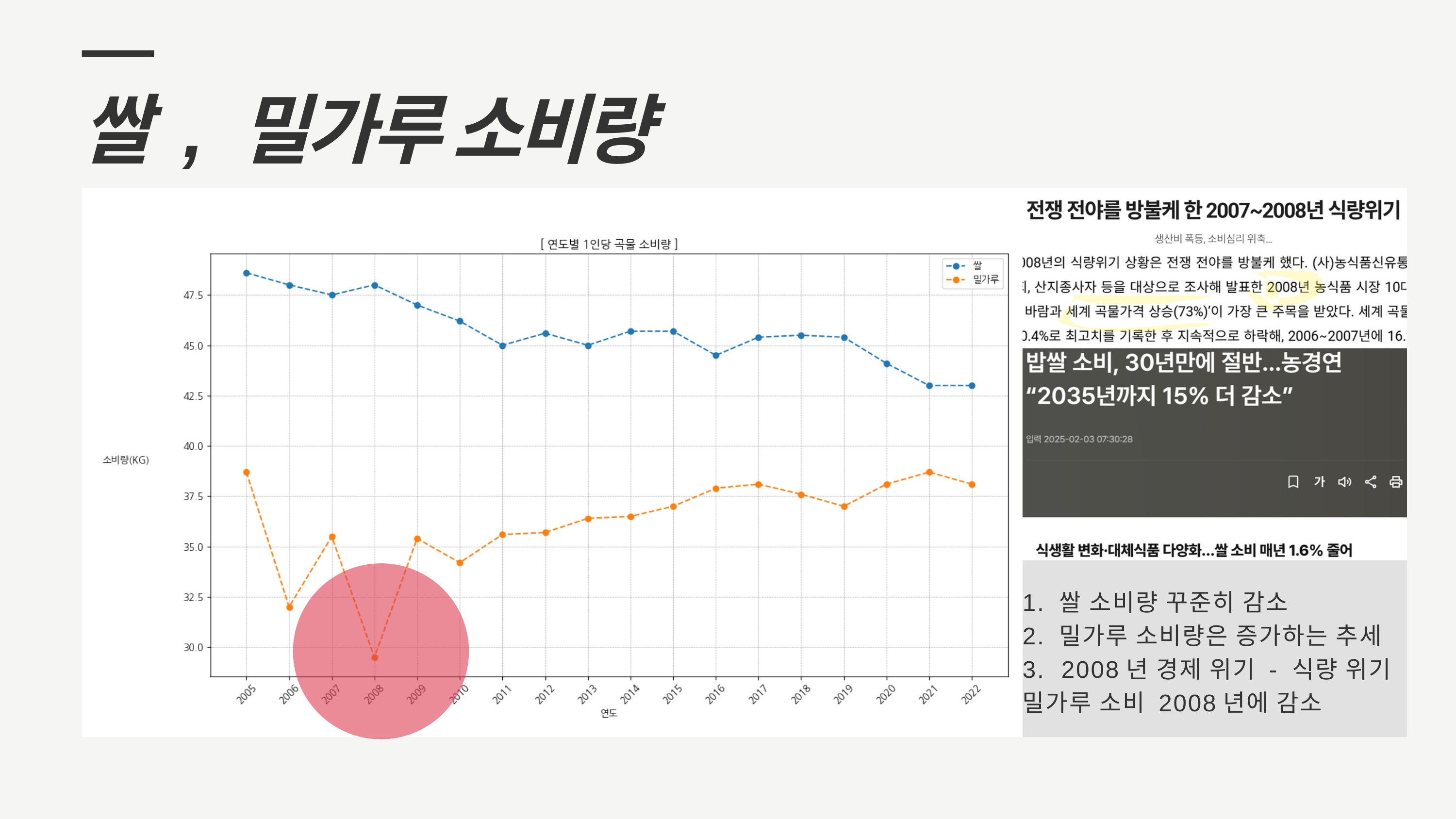

쌀 , 밀가루 소비량

1. 쌀 소비량 꾸준히 감소
2. 밀가루 소비량은 증가하는 추세
3.  2008년 경제 위기 - 식량 위기
밀가루 소비 2008년에 감소